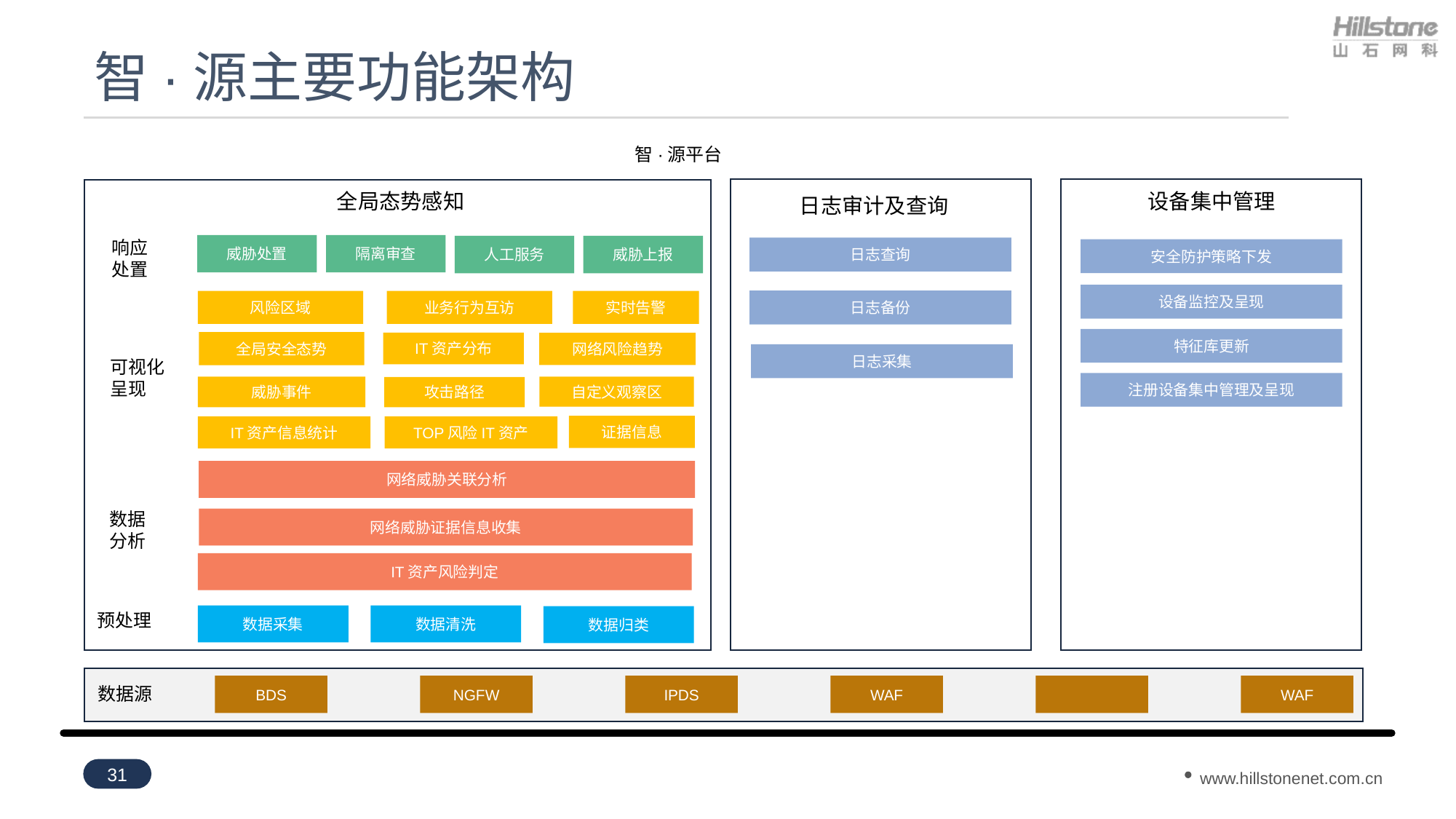

# 智·源主要功能架构
智·源平台

全局态势感知
设备集中管理
日志审计及查询
响应
处置
隔离审查
威胁处置
威胁上报
人工服务
日志查询
安全防护策略下发
设备监控及呈现
日志备份
实时告警
风险区域
业务行为互访
特征库更新
全局安全态势
IT资产分布
网络风险趋势
日志采集
可视化
呈现
注册设备集中管理及呈现
威胁事件
自定义观察区
攻击路径
证据信息
IT资产信息统计
TOP风险IT资产
网络威胁关联分析
数据
分析
网络威胁证据信息收集
IT资产风险判定
预处理
数据采集
数据清洗
数据归类

BDS
NGFW
IPDS
WAF

WAF
数据源
31